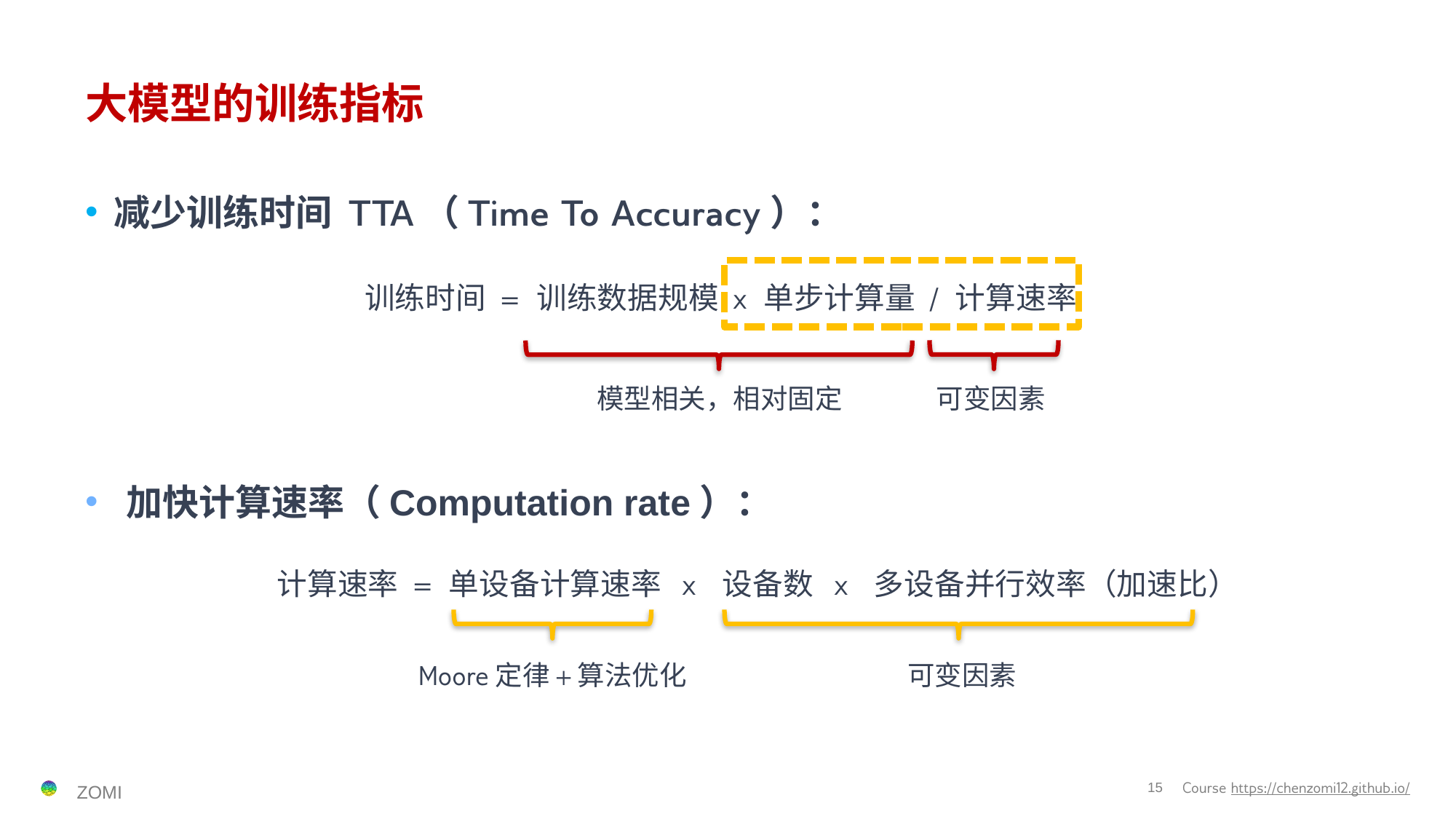

# 大模型的训练指标
减少训练时间 TTA（Time To Accuracy）：

训练时间 = 训练数据规模 x 单步计算量 / 计算速率

模型相关，相对固定
可变因素

加快计算速率（Computation rate）：

计算速率 = 单设备计算速率  x  设备数  x  多设备并行效率（加速比）
Moore定律+算法优化
可变因素